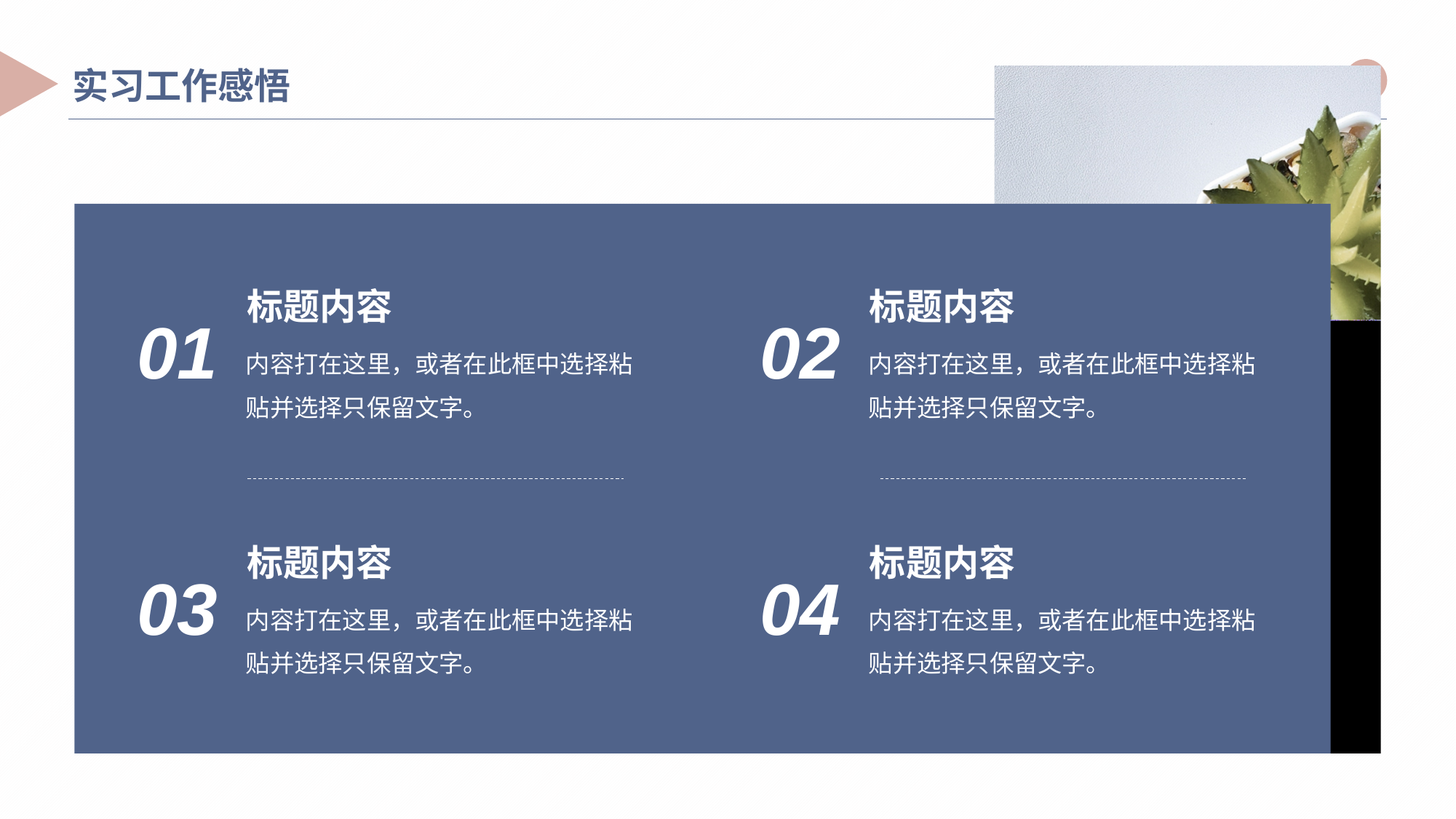

实习工作感悟

标题内容
内容打在这里，或者在此框中选择粘贴并选择只保留文字。
01
标题内容
内容打在这里，或者在此框中选择粘贴并选择只保留文字。
02
标题内容
内容打在这里，或者在此框中选择粘贴并选择只保留文字。
03
标题内容
内容打在这里，或者在此框中选择粘贴并选择只保留文字。
04